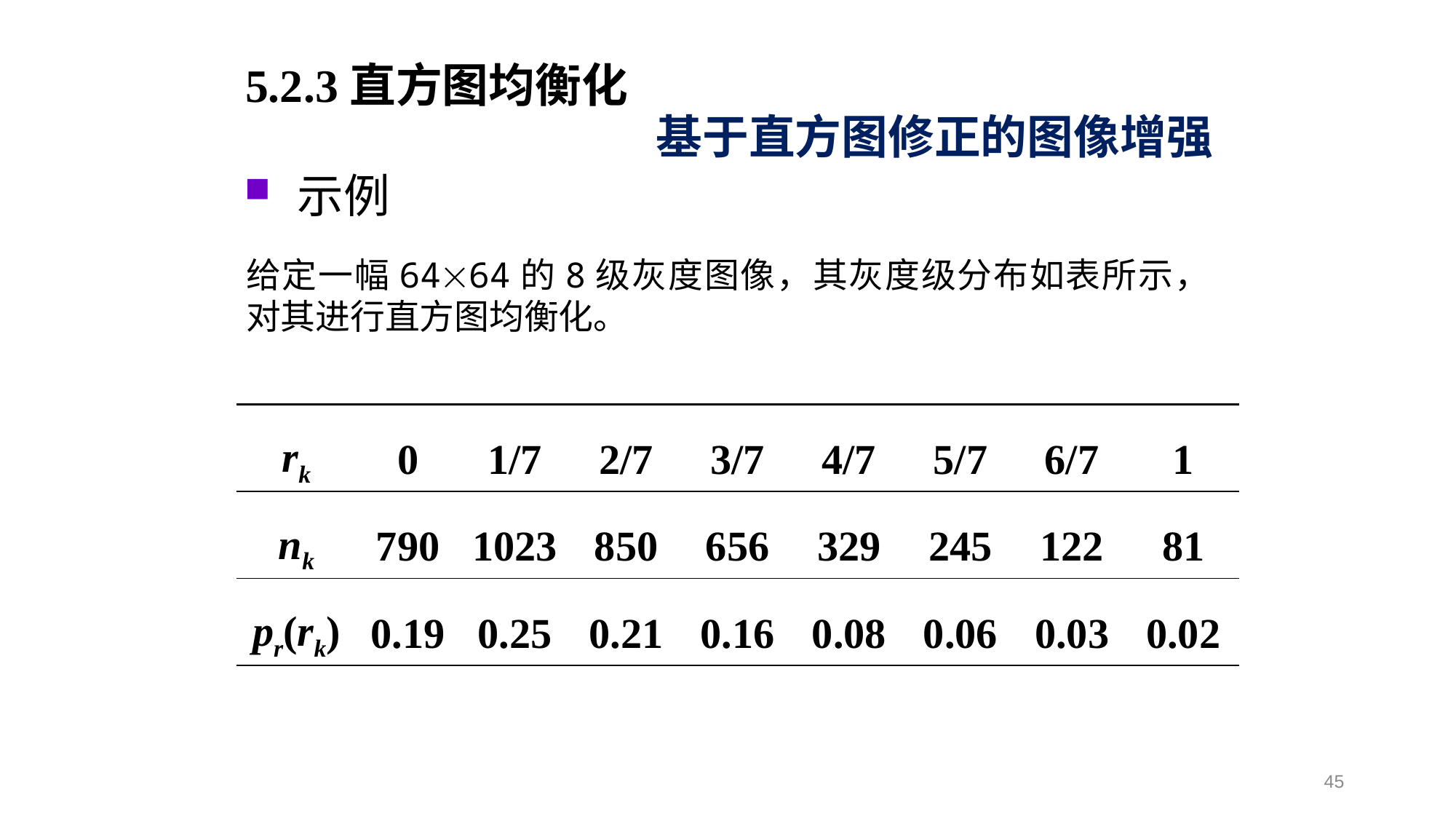

5.2.3直方图均衡化
基于直方图修正的图像增强
示例
给定一幅64×64的8级灰度图像，其灰度级分布如表所示，对其进行直方图均衡化。
| rk | 0 | 1/7 | 2/7 | 3/7 | 4/7 | 5/7 | 6/7 | 1 |
| --- | --- | --- | --- | --- | --- | --- | --- | --- |
| nk | 790 | 1023 | 850 | 656 | 329 | 245 | 122 | 81 |
| pr(rk) | 0.19 | 0.25 | 0.21 | 0.16 | 0.08 | 0.06 | 0.03 | 0.02 |
45